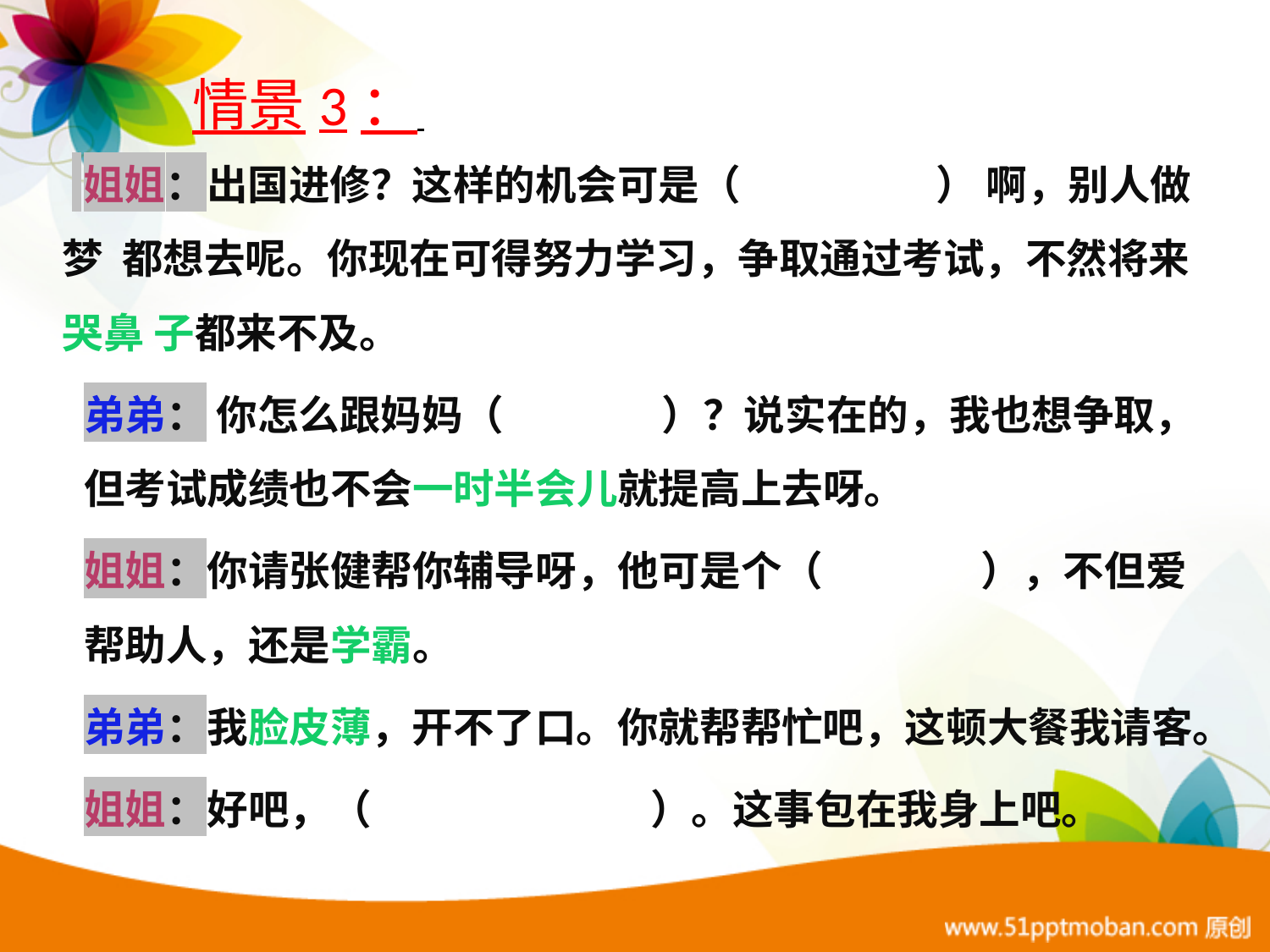

情景3：
  姐姐：出国进修？这样的机会可是（                     ） 啊，别人做梦  都想去呢。你现在可得努力学习，争取通过考试，不然将来哭鼻 子都来不及。
弟弟： 你怎么跟妈妈（                 ）？说实在的，我也想争取，但考试成绩也不会一时半会儿就提高上去呀。
姐姐：你请张健帮你辅导呀，他可是个（                 ），不但爱帮助人，还是学霸。
弟弟：我脸皮薄，开不了口。你就帮帮忙吧，这顿大餐我请客。
姐姐：好吧，（                              ）。这事包在我身上吧。